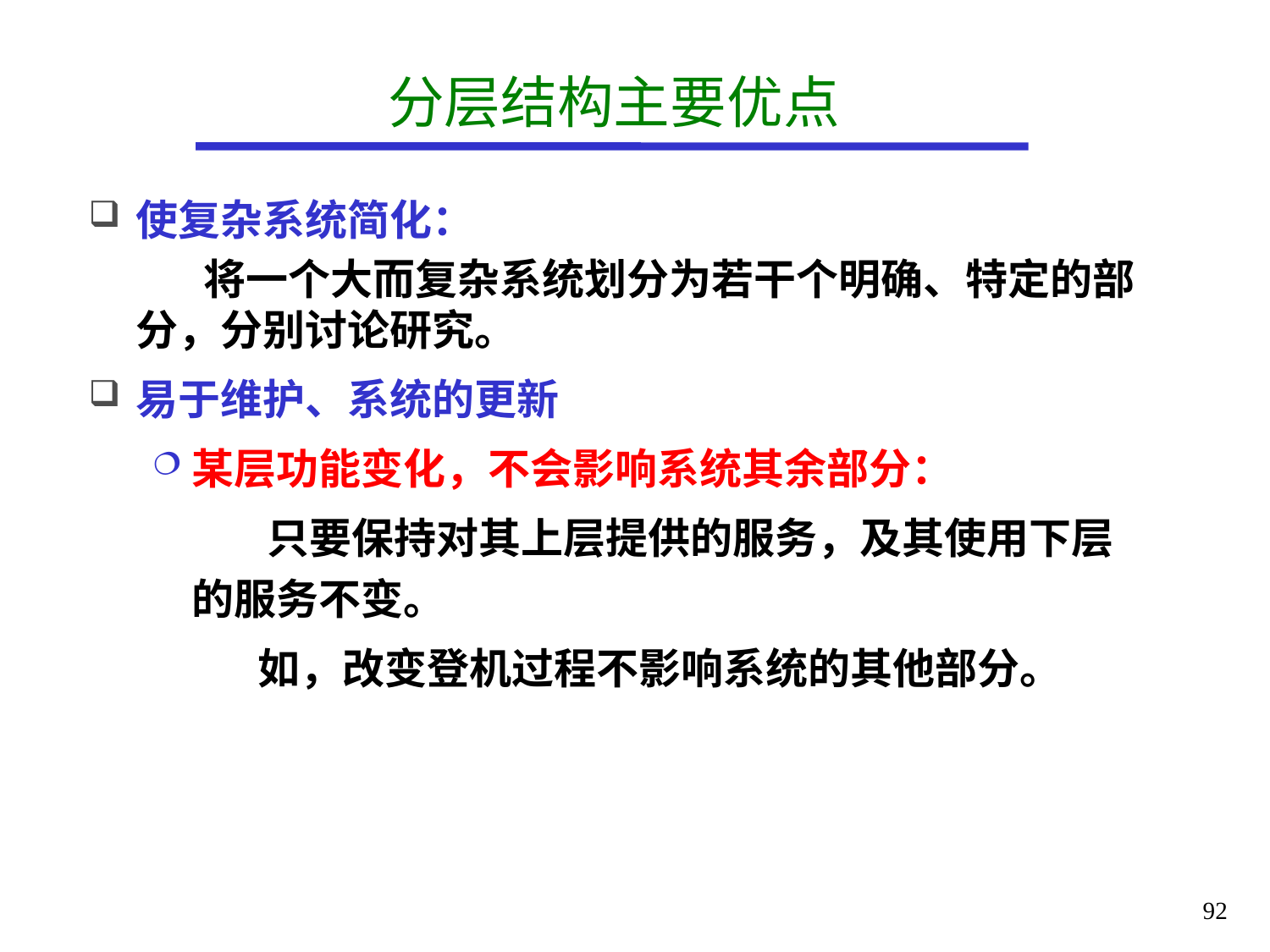

# 分层结构主要优点
使复杂系统简化：
           将一个大而复杂系统划分为若干个明确、特定的部分，分别讨论研究。
易于维护、系统的更新
某层功能变化，不会影响系统其余部分：
           只要保持对其上层提供的服务，及其使用下层的服务不变。
          如，改变登机过程不影响系统的其他部分。
92